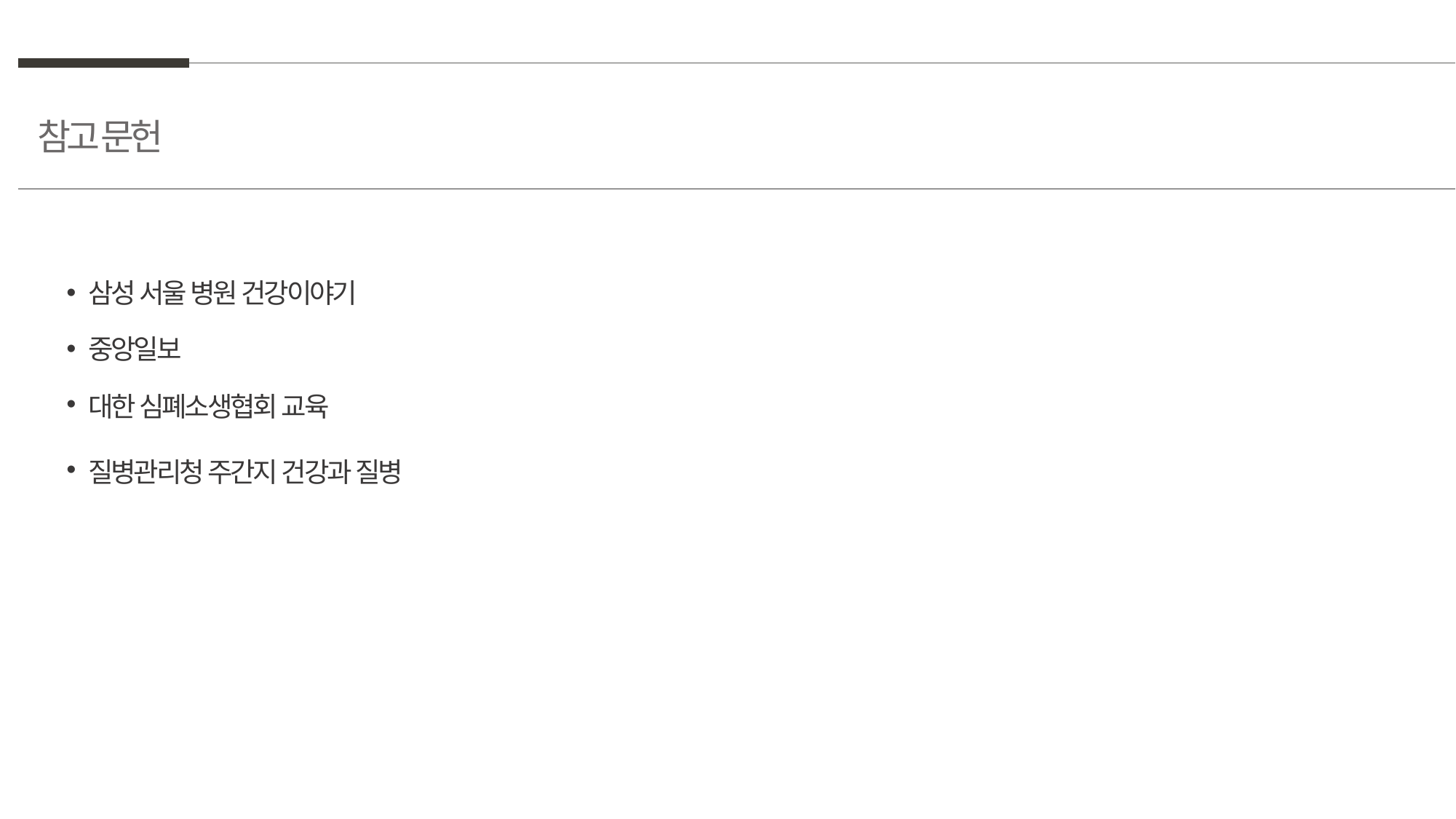

참고 문헌

삼성 서울 병원 건강이야기

중앙일보

대한 심폐소생협회 교육

질병관리청 주간지 건강과 질병